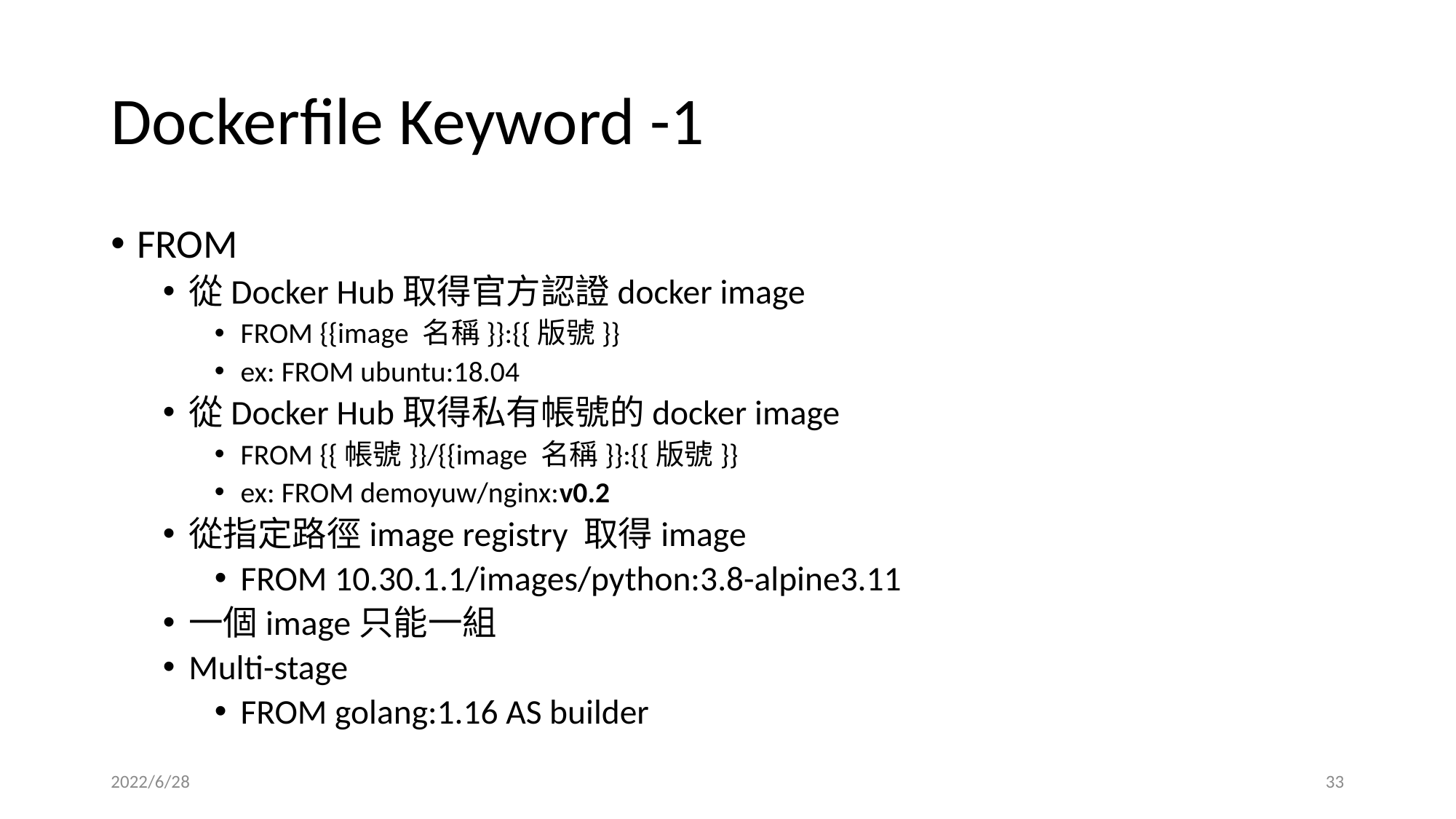

# Dockerfile Keyword -1
FROM
從Docker Hub取得官方認證docker image
FROM {{image 名稱}}:{{版號}}
ex: FROM ubuntu:18.04
從Docker Hub取得私有帳號的docker image
FROM {{帳號}}/{{image 名稱}}:{{版號}}
ex: FROM demoyuw/nginx:v0.2
從指定路徑image registry 取得image
FROM 10.30.1.1/images/python:3.8-alpine3.11
一個image只能一組
Multi-stage
FROM golang:1.16 AS builder
2022/6/28
33